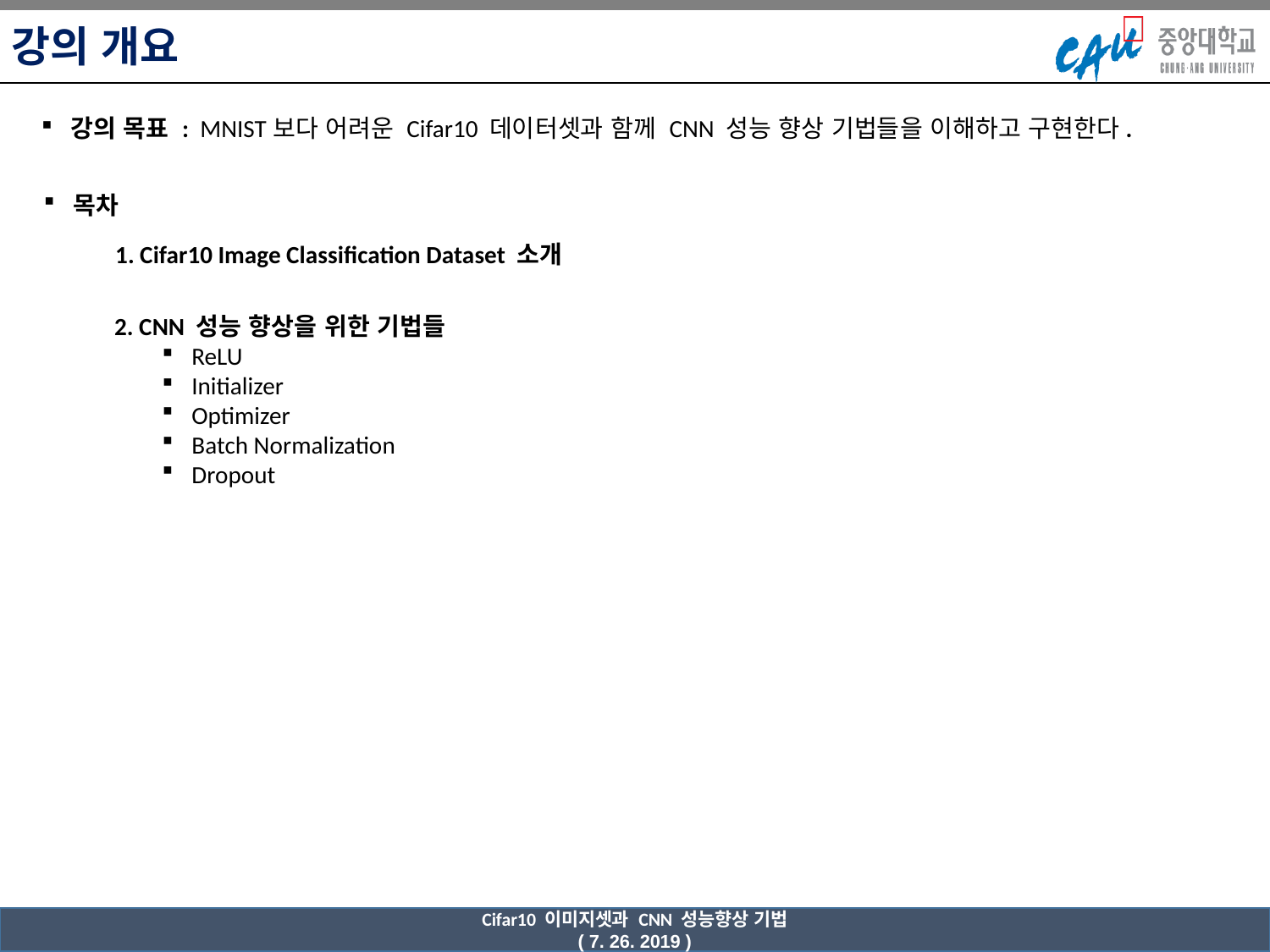

강의 개요
강의 목표 :  MNIST보다 어려운 Cifar10 데이터셋과 함께 CNN 성능 향상 기법들을 이해하고 구현한다.
목차
1. Cifar10 Image Classification Dataset 소개
2. CNN 성능 향상을 위한 기법들
ReLU
Initializer
Optimizer
Batch Normalization
Dropout